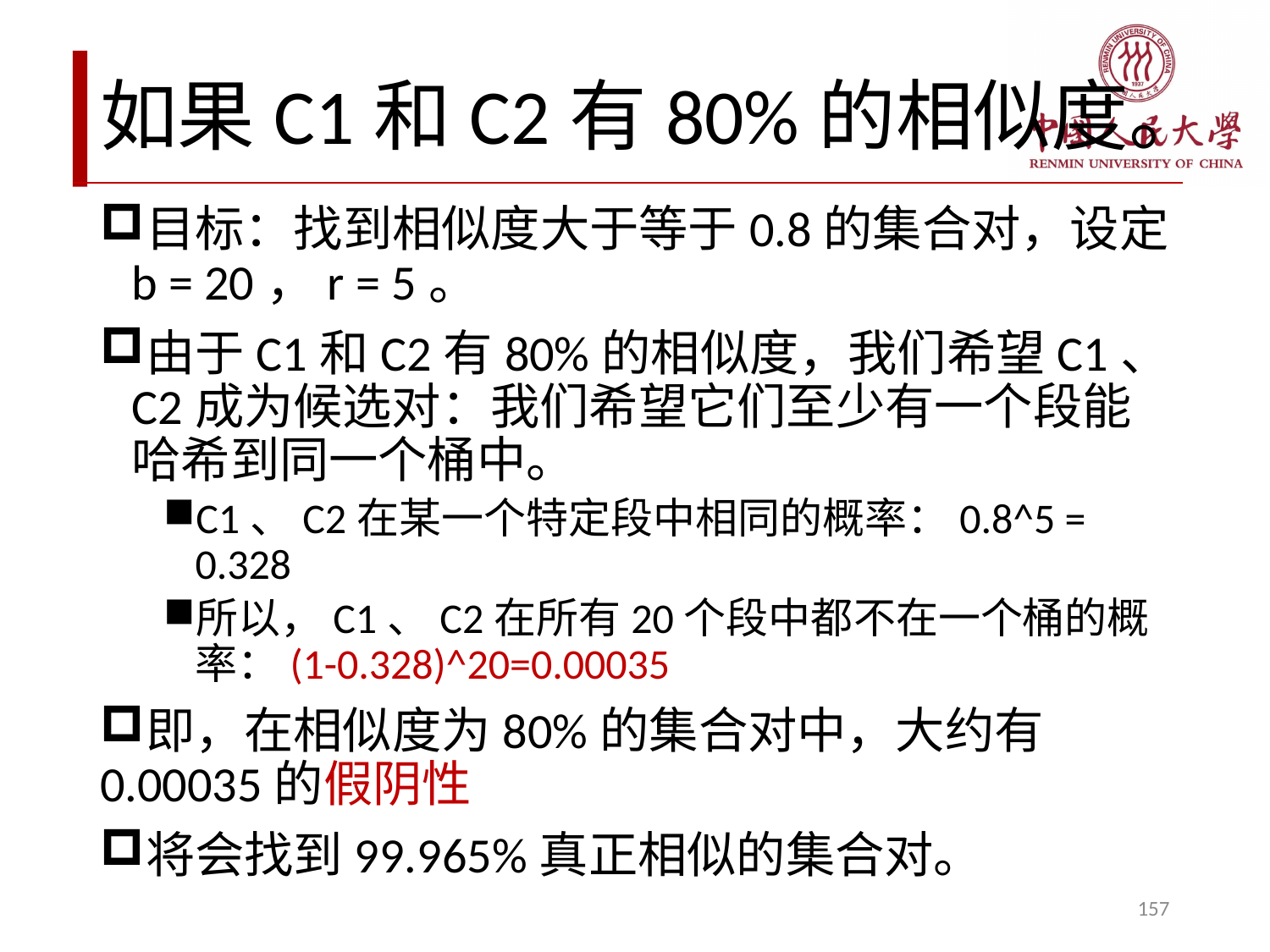

# 如果C1和C2有80%的相似度。
目标：找到相似度大于等于0.8的集合对，设定b = 20，r = 5。
由于C1和C2有80%的相似度，我们希望C1、C2成为候选对：我们希望它们至少有一个段能哈希到同一个桶中。
C1、C2在某一个特定段中相同的概率：0.8^5 = 0.328
所以，C1、C2在所有20个段中都不在一个桶的概率：(1-0.328)^20=0.00035
即，在相似度为80%的集合对中，大约有0.00035的假阴性
将会找到99.965%真正相似的集合对。
157